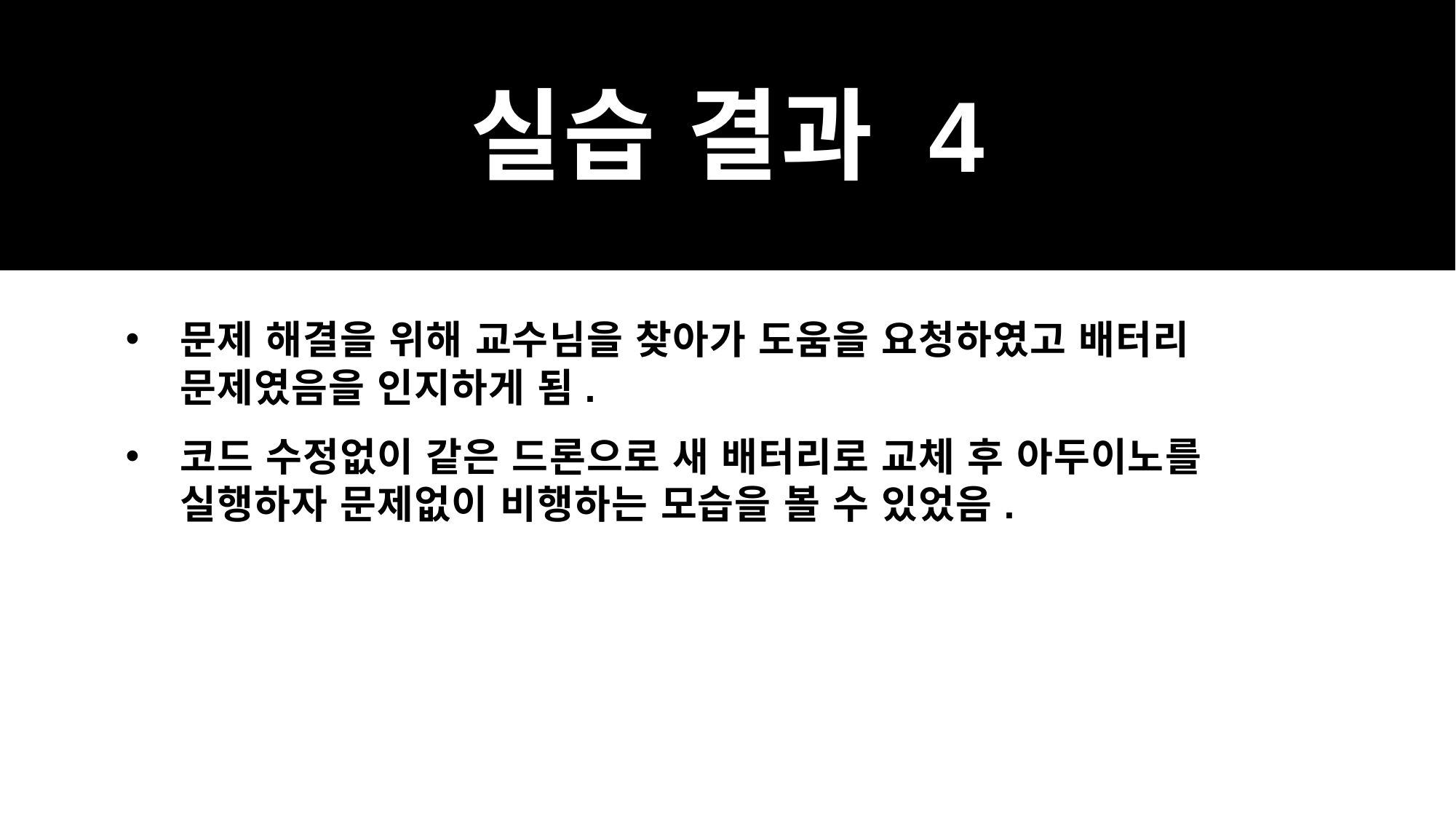

# 실습 결과 4
문제 해결을 위해 교수님을 찾아가 도움을 요청하였고 배터리 문제였음을 인지하게 됨.
코드 수정없이 같은 드론으로 새 배터리로 교체 후 아두이노를 실행하자 문제없이 비행하는 모습을 볼 수 있었음.